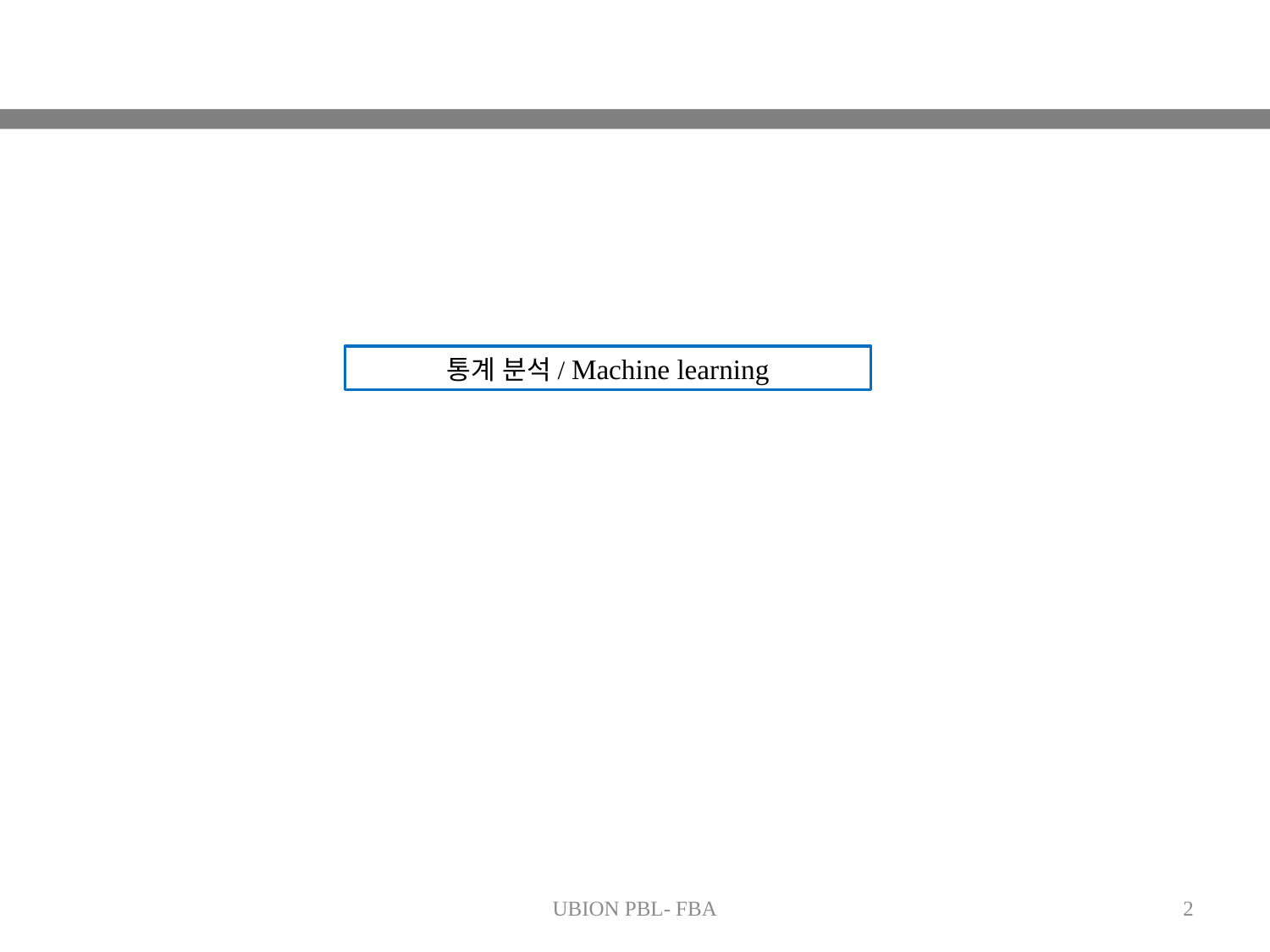

통계 분석/ Machine learning
UBION PBL- FBA
2